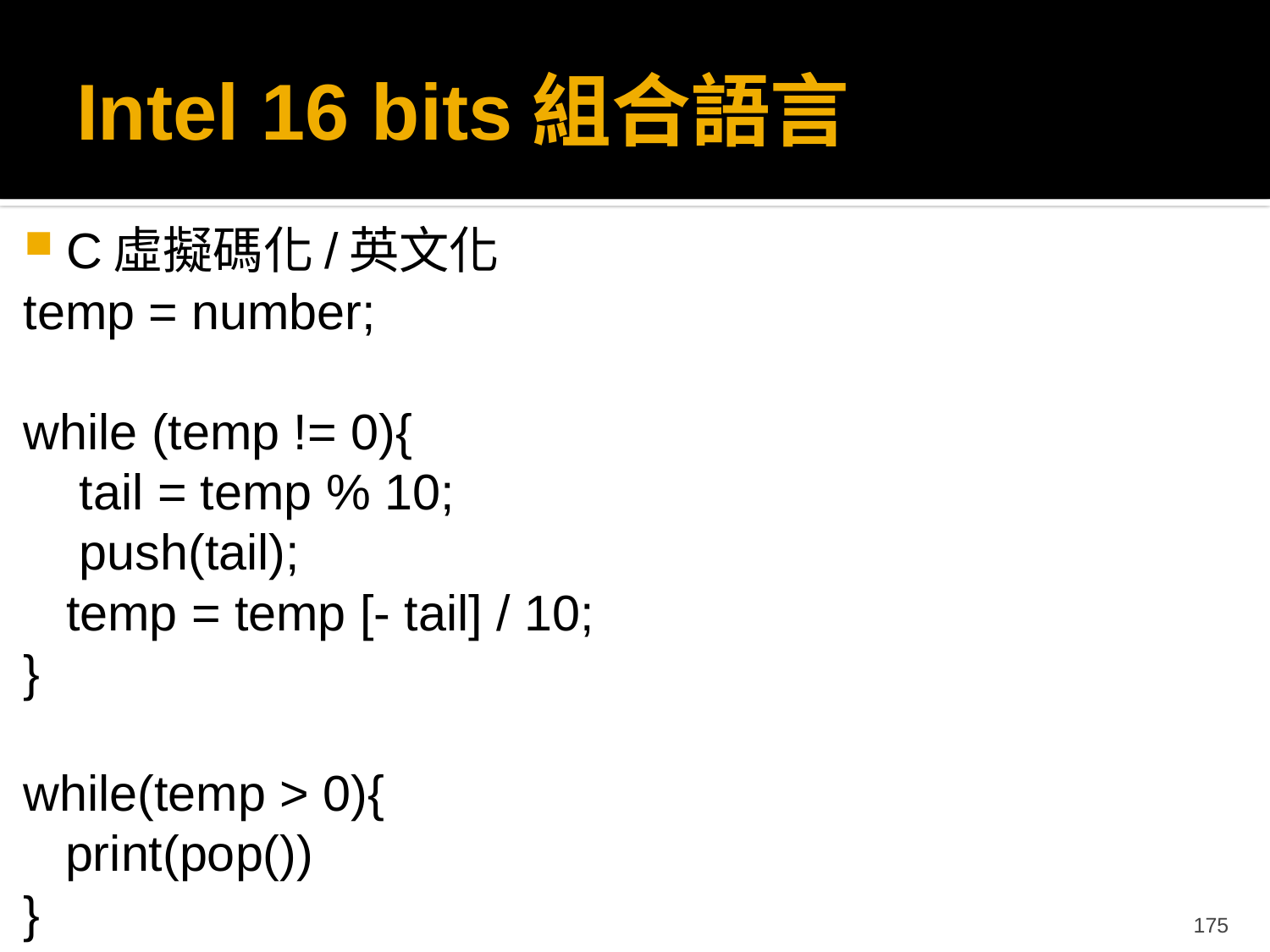

# Intel 16 bits組合語言
C虛擬碼化/英文化
temp = number;

while (temp != 0){
    tail = temp % 10;
    push(tail);
	temp = temp [- tail] / 10;
}

while(temp > 0){
   print(pop())
}
175